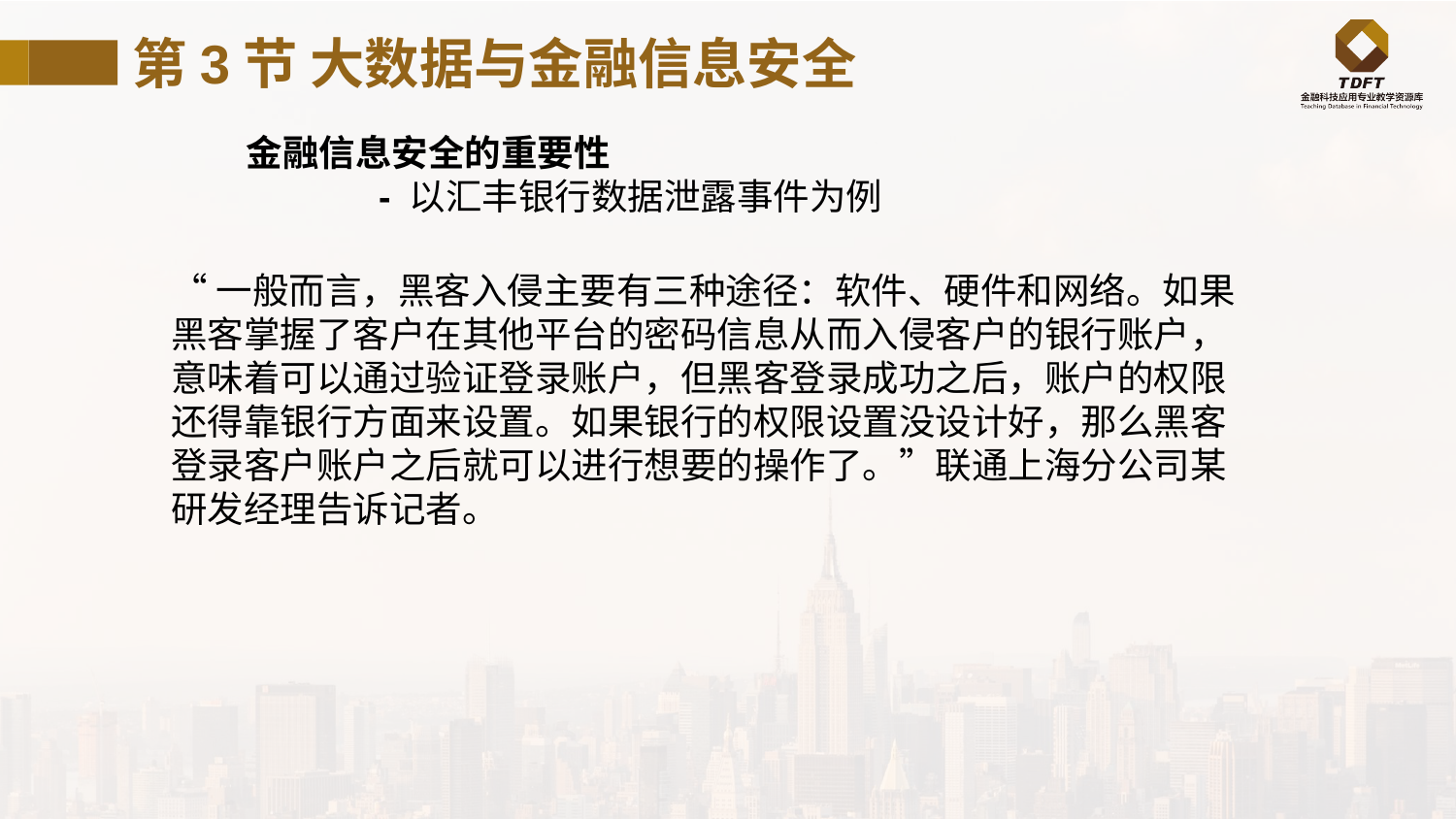

第3节 大数据与金融信息安全

金融信息安全的重要性
             - 以汇丰银行数据泄露事件为例

“一般而言，黑客入侵主要有三种途径：软件、硬件和网络。如果黑客掌握了客户在其他平台的密码信息从而入侵客户的银行账户，意味着可以通过验证登录账户，但黑客登录成功之后，账户的权限还得靠银行方面来设置。如果银行的权限设置没设计好，那么黑客登录客户账户之后就可以进行想要的操作了。”联通上海分公司某研发经理告诉记者。